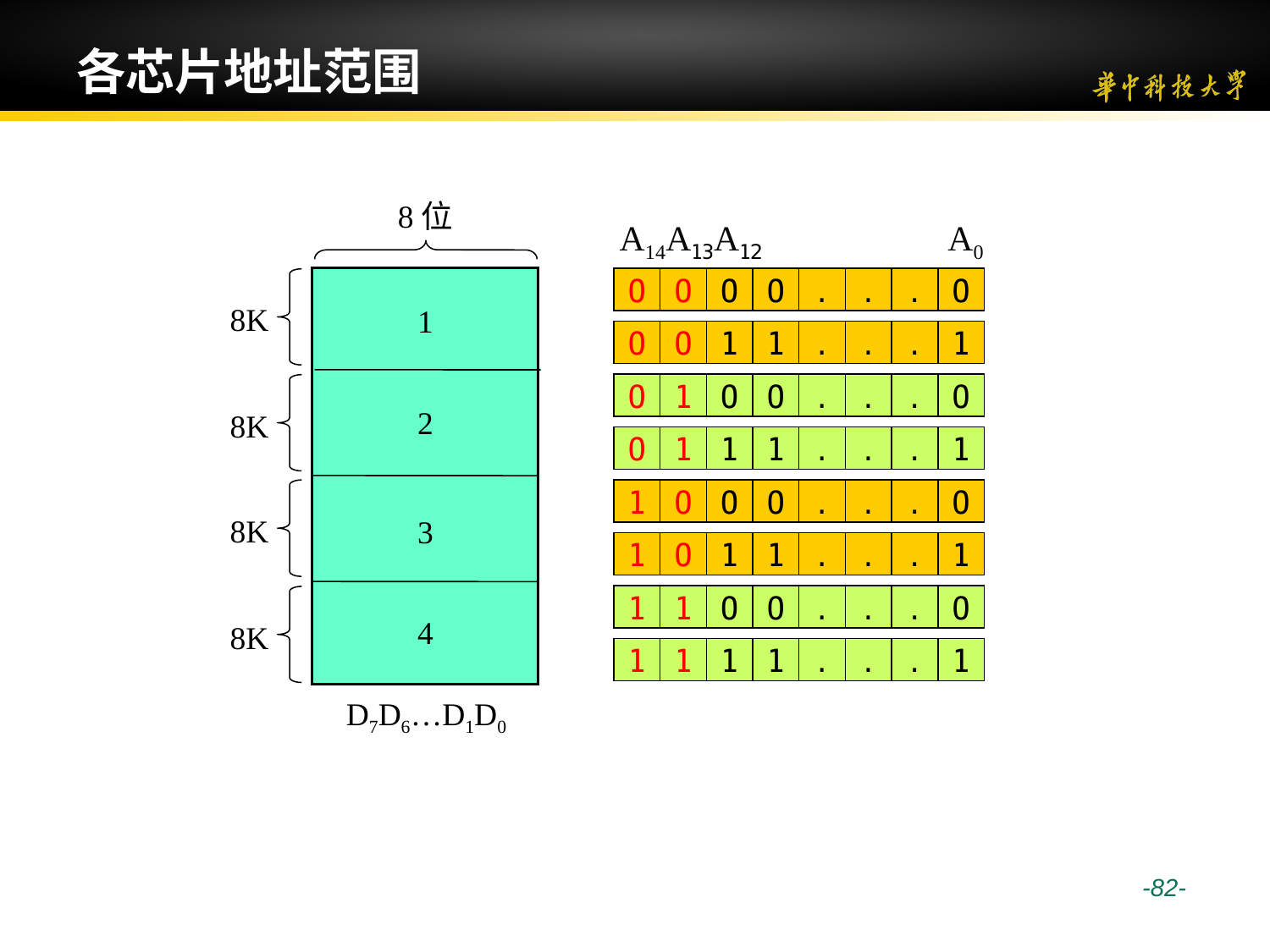

# 各芯片地址范围

8位
A14A13A12
A0

0
0
0
0
.
.
.
0
0
0
1
1
.
.
.
1

8K
1

0
1
0
0
.
.
.
0
0
1
1
1
.
.
.
1

2
8K

1
0
0
0
.
.
.
0
1
0
1
1
.
.
.
1
8K
3

1
1
0
0
.
.
.
0
1
1
1
1
.
.
.
1

4
8K
D7D6…D1D0
 -82-